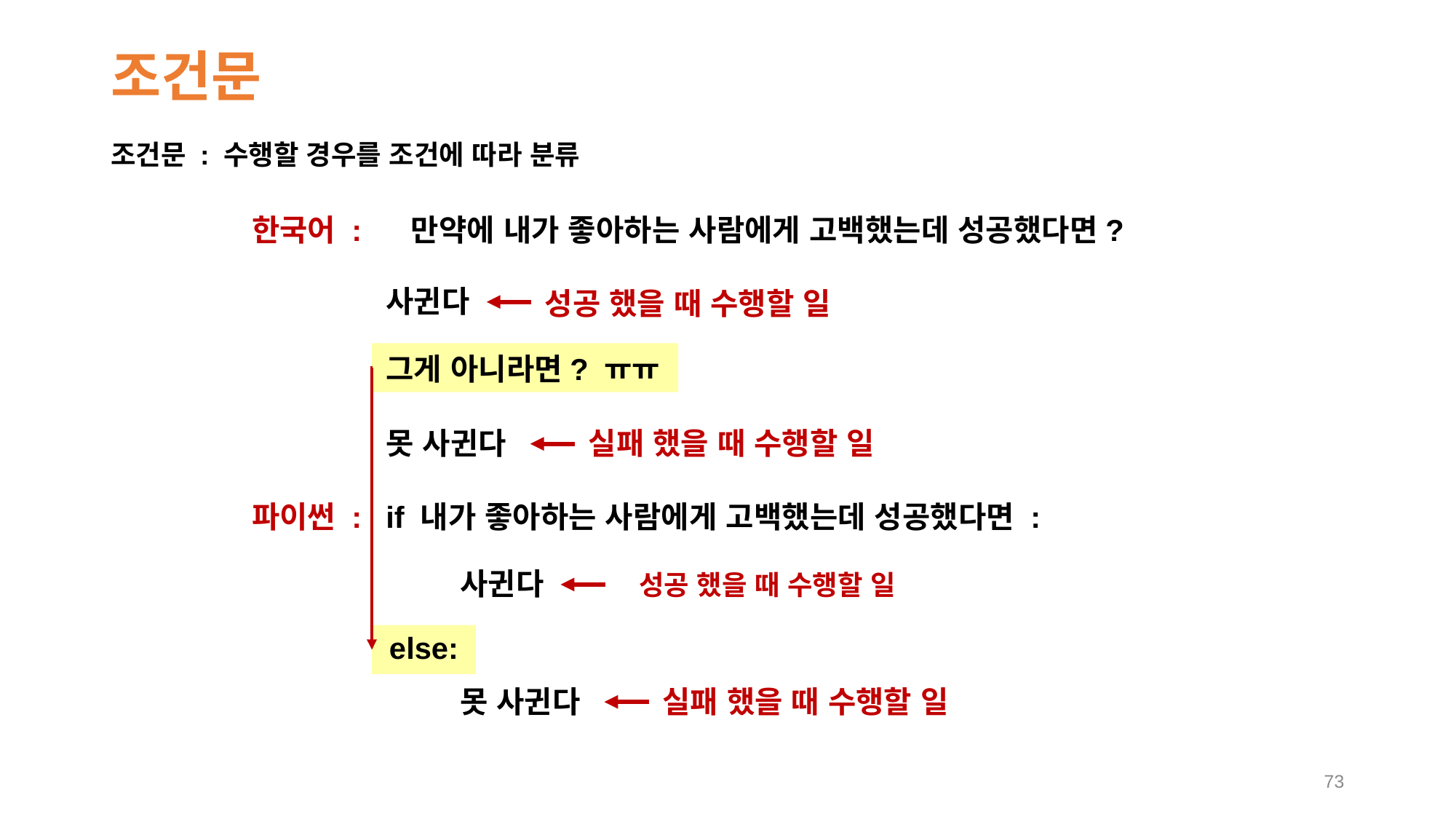

# 조건문
조건문 : 수행할 경우를 조건에 따라 분류

만약에 내가 좋아하는 사람에게 고백했는데 성공했다면?
한국어 :
사귄다
성공 했을 때 수행할 일
그게 아니라면? ㅠㅠ

못 사귄다
실패 했을 때 수행할 일
if 내가 좋아하는 사람에게 고백했는데 성공했다면 :
파이썬 :
사귄다
성공 했을 때 수행할 일
else:

못 사귄다
실패 했을 때 수행할 일
73